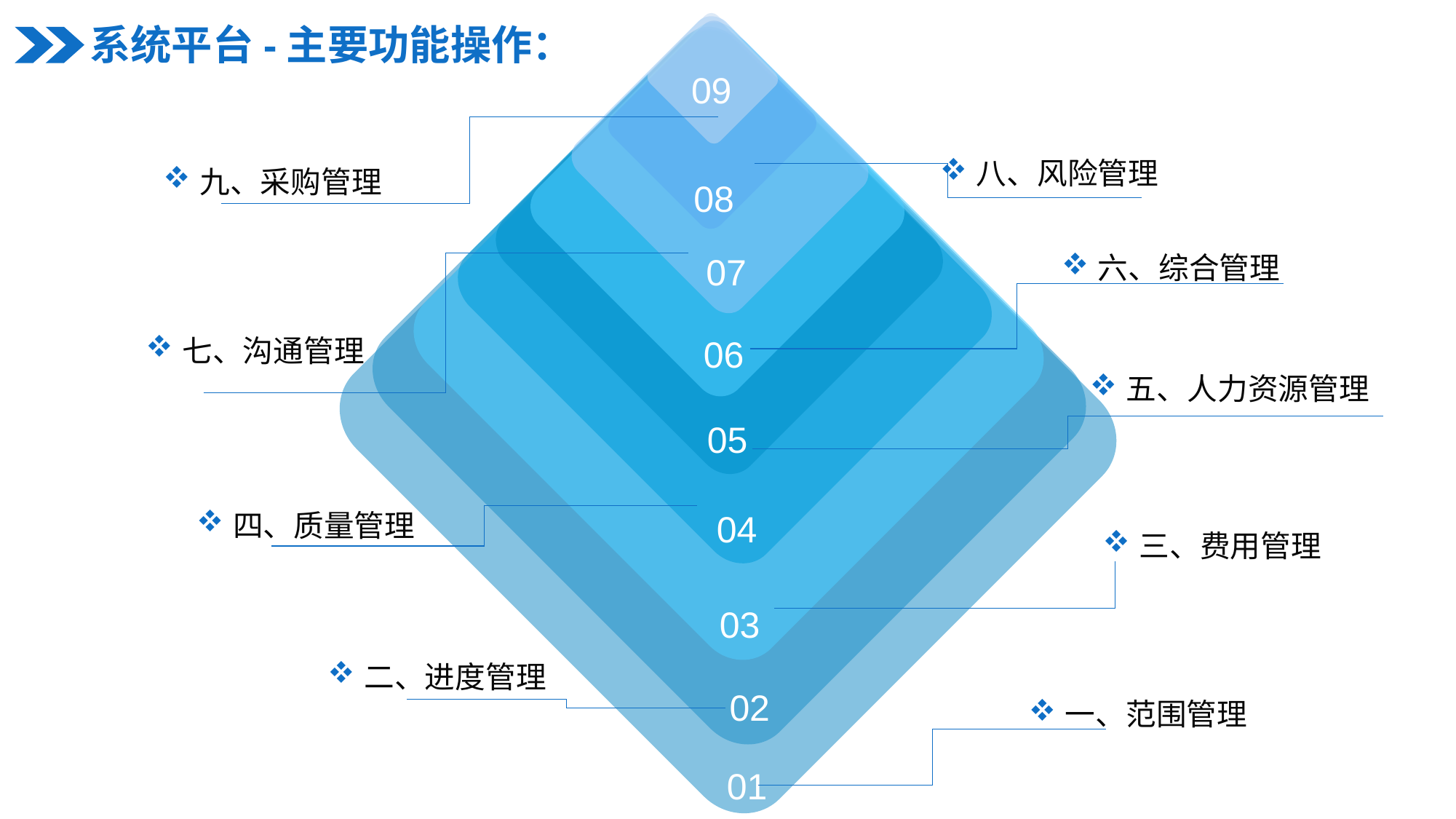

系统平台-主要功能操作：

09

八、风险管理
九、采购管理

08
六、综合管理
07
七、沟通管理
五、人力资源管理
06
05
四、质量管理
三、费用管理
04
03
二、进度管理
一、范围管理

02
01